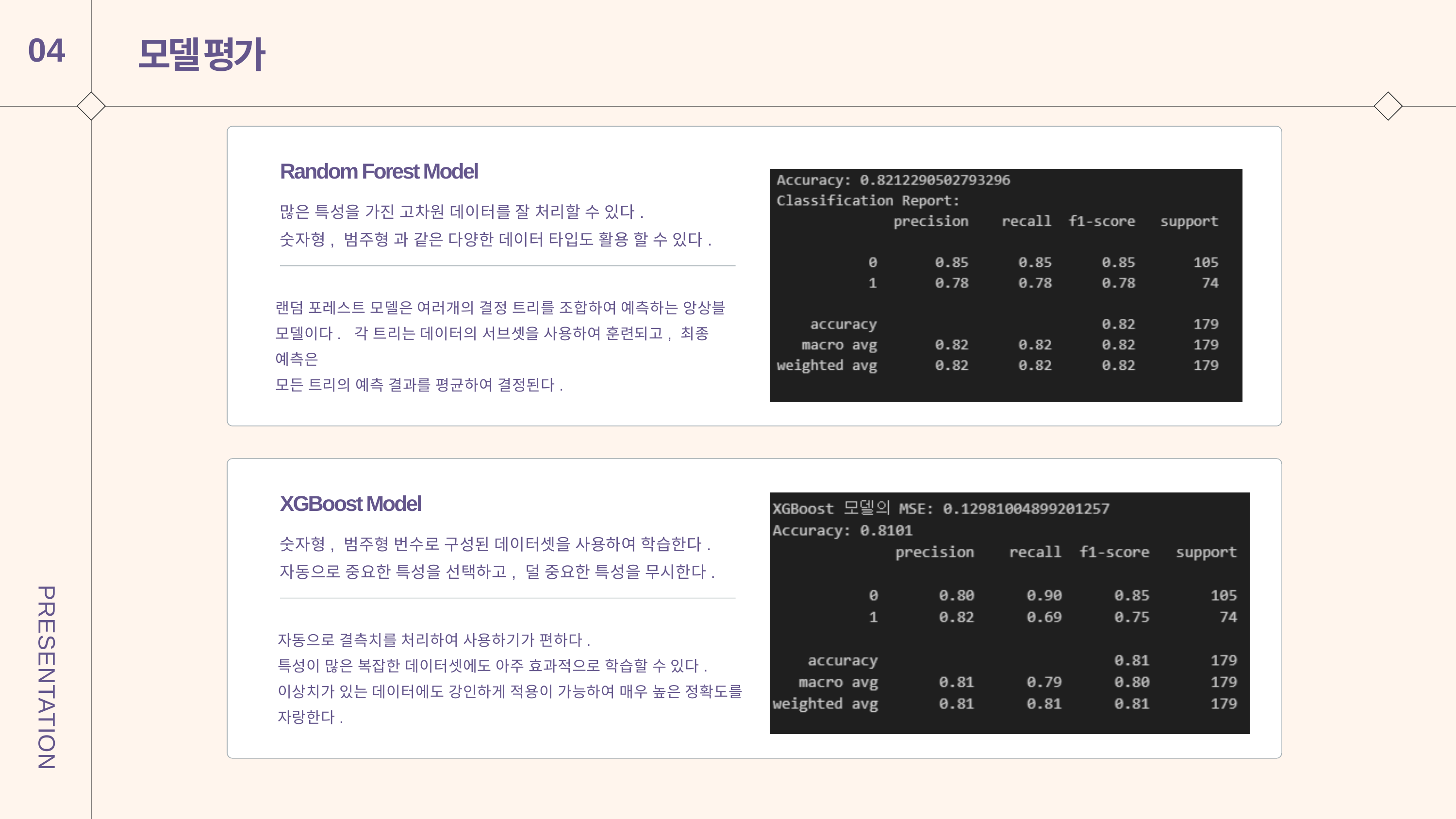

모델 평가
04

Random Forest Model

많은 특성을 가진 고차원 데이터를 잘 처리할 수 있다.
숫자형, 범주형 과 같은 다양한 데이터 타입도 활용 할 수 있다.

랜덤 포레스트 모델은 여러개의 결정 트리를 조합하여 예측하는 앙상블
모델이다.  각 트리는 데이터의 서브셋을 사용하여 훈련되고, 최종 예측은
모든 트리의 예측 결과를 평균하여 결정된다.

XGBoost Model

숫자형, 범주형 번수로 구성된 데이터셋을 사용하여 학습한다.
자동으로 중요한 특성을 선택하고, 덜 중요한 특성을 무시한다.

자동으로 결측치를 처리하여 사용하기가 편하다.
특성이 많은 복잡한 데이터셋에도 아주 효과적으로 학습할 수 있다.
이상치가 있는 데이터에도 강인하게 적용이 가능하여 매우 높은 정확도를 자랑한다.
PRESENTATION